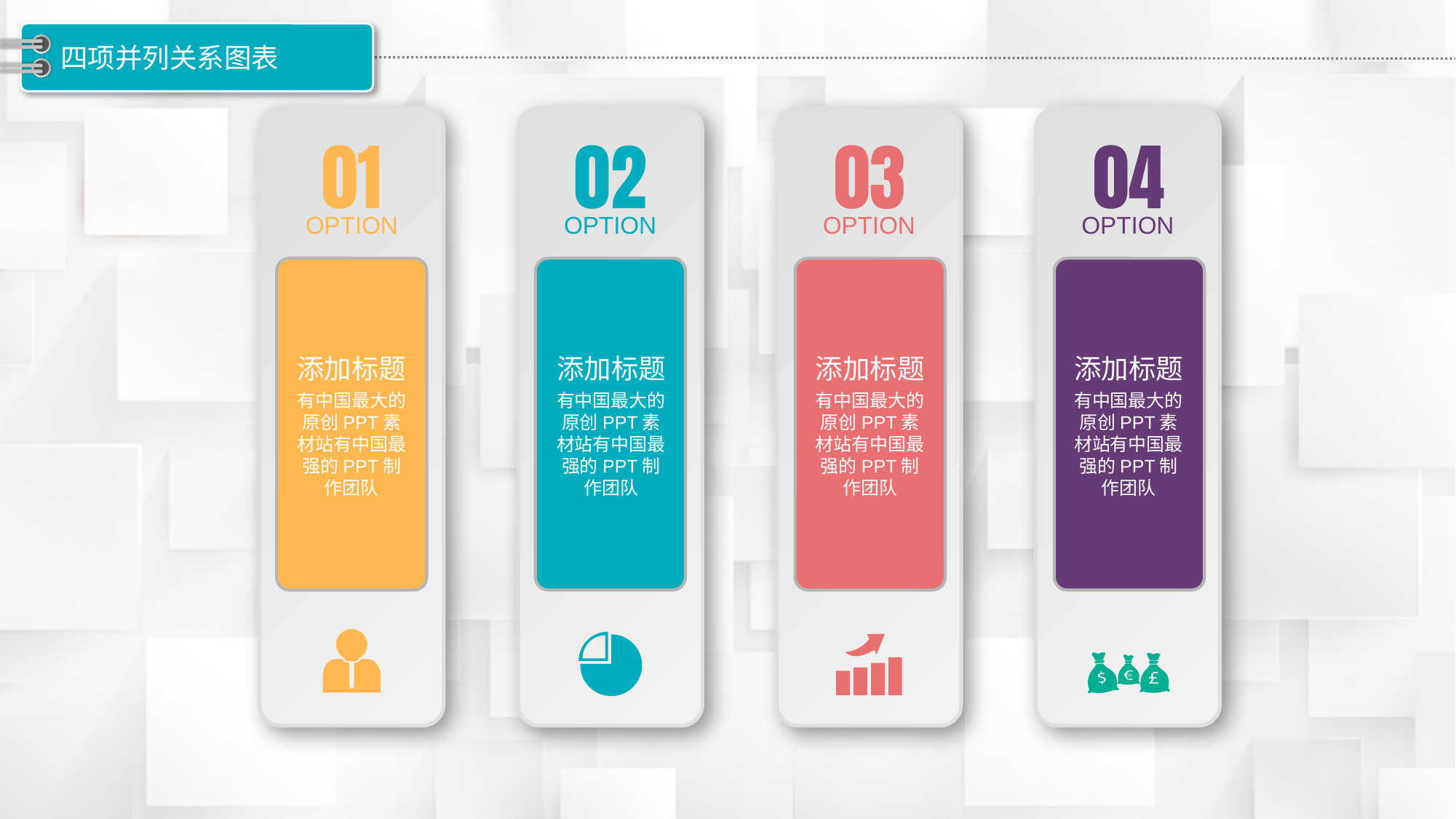

# 四项并列关系图表

01
02
03
04
OPTION
OPTION
OPTION
OPTION

添加标题
有中国最大的原创PPT素材站有中国最强的PPT制作团队
添加标题
有中国最大的原创PPT素材站有中国最强的PPT制作团队
添加标题
有中国最大的原创PPT素材站有中国最强的PPT制作团队
添加标题
有中国最大的原创PPT素材站有中国最强的PPT制作团队